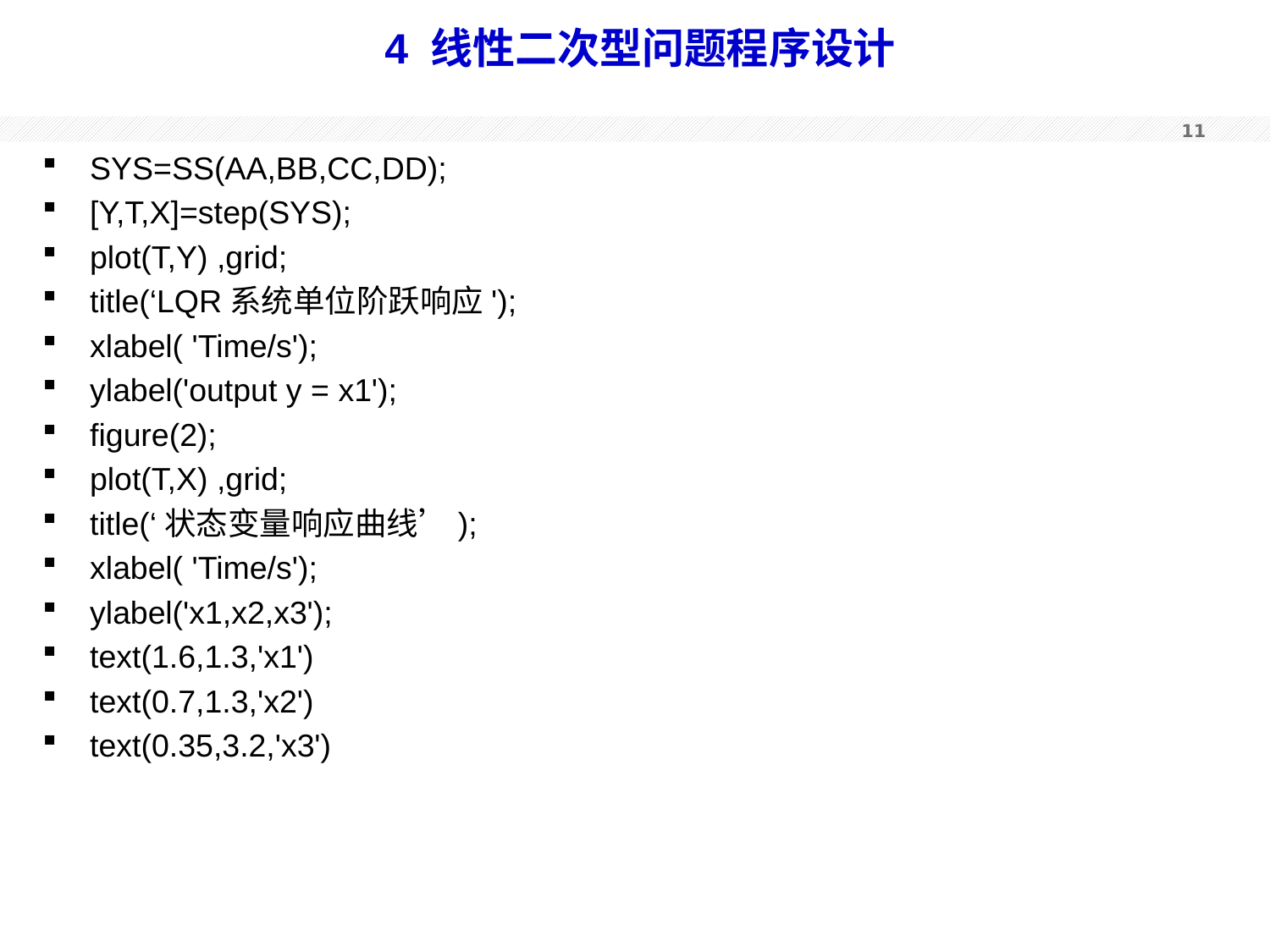

# 4 线性二次型问题程序设计
SYS=SS(AA,BB,CC,DD);
[Y,T,X]=step(SYS);
plot(T,Y) ,grid;
title(‘LQR系统单位阶跃响应');
xlabel( 'Time/s');
ylabel('output y = x1');
figure(2);
plot(T,X) ,grid;
title(‘状态变量响应曲线’);
xlabel( 'Time/s');
ylabel('x1,x2,x3');
text(1.6,1.3,'x1')
text(0.7,1.3,'x2')
text(0.35,3.2,'x3')